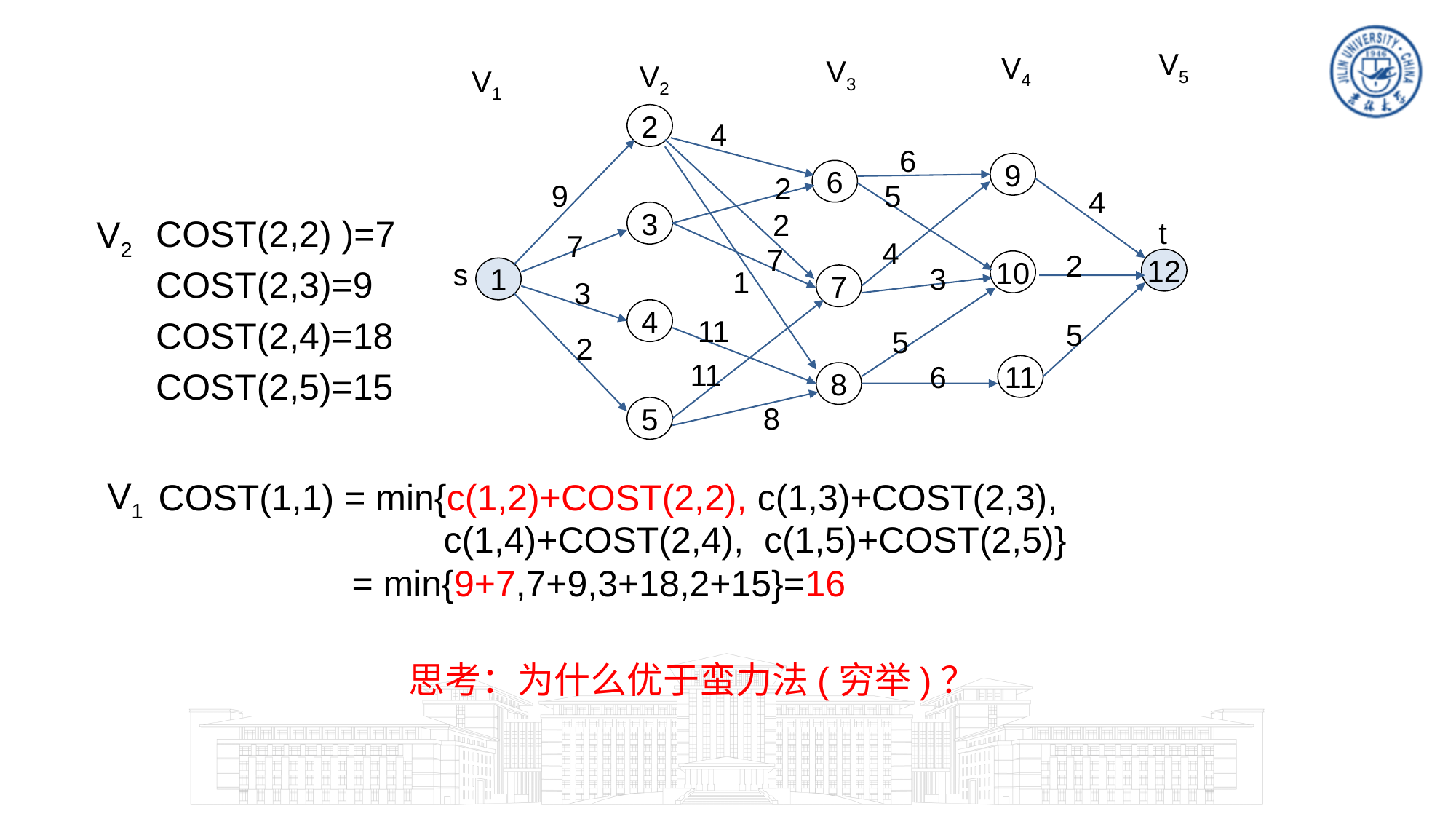

V5
V4
V3
V2
V1
2
3
4
5
4
2
2
7
1
11
11
8

6
5
4
3
5
6

9
7
3
2
9
10
11
6
7
8
4
2
5

t
12
s
1
COST(2,2) )=7
COST(2,3)=9
COST(2,4)=18
COST(2,5)=15
V2
V1
COST(1,1) = min{c(1,2)+COST(2,2), c(1,3)+COST(2,3),
                            c(1,4)+COST(2,4),  c(1,5)+COST(2,5)}
                   = min{9+7,7+9,3+18,2+15}=16
思考：为什么优于蛮力法(穷举)？
22